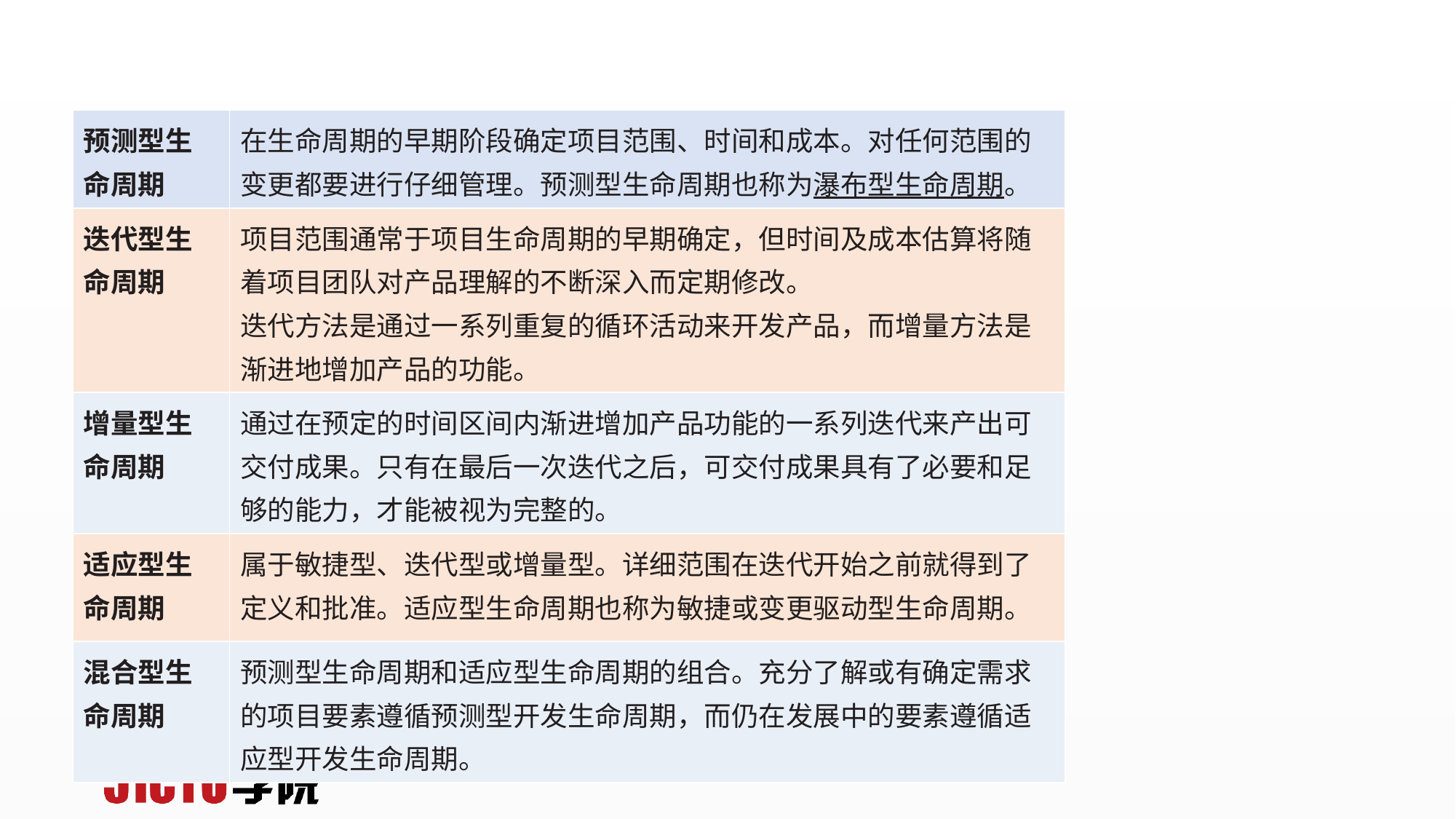

| 预测型生命周期 | 在生命周期的早期阶段确定项目范围、时间和成本。对任何范围的变更都要进行仔细管理。预测型生命周期也称为瀑布型生命周期。 |
| --- | --- |
| 迭代型生命周期 | 项目范围通常于项目生命周期的早期确定，但时间及成本估算将随着项目团队对产品理解的不断深入而定期修改。 迭代方法是通过一系列重复的循环活动来开发产品，而增量方法是渐进地增加产品的功能。 |
| 增量型生命周期 | 通过在预定的时间区间内渐进增加产品功能的一系列迭代来产出可交付成果。只有在最后一次迭代之后，可交付成果具有了必要和足够的能力，才能被视为完整的。 |
| 适应型生命周期 | 属于敏捷型、迭代型或增量型。详细范围在迭代开始之前就得到了定义和批准。适应型生命周期也称为敏捷或变更驱动型生命周期。 |
| 混合型生命周期 | 预测型生命周期和适应型生命周期的组合。充分了解或有确定需求的项目要素遵循预测型开发生命周期，而仍在发展中的要素遵循适应型开发生命周期。 |